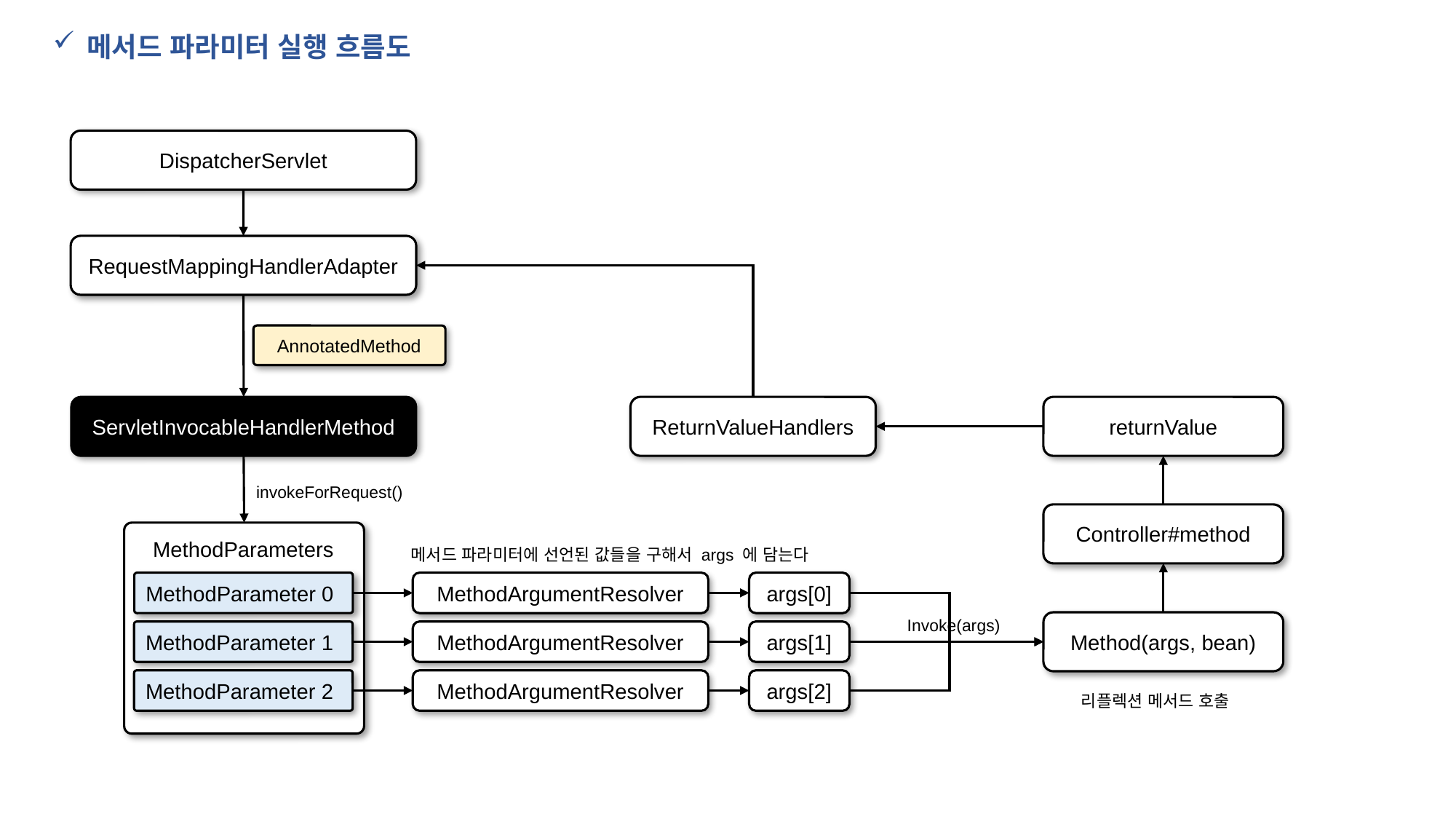

메서드 파라미터 실행 흐름도
DispatcherServlet
RequestMappingHandlerAdapter
AnnotatedMethod
ServletInvocableHandlerMethod
ReturnValueHandlers
returnValue
invokeForRequest()
Controller#method

메서드 파라미터에 선언된 값들을 구해서 args 에 담는다
MethodParameters
MethodParameter 0
MethodArgumentResolver
args[0]
Invoke(args)
Method(args, bean)
MethodParameter 1
MethodArgumentResolver
args[1]
MethodParameter 2
MethodArgumentResolver
args[2]
리플렉션 메서드 호출